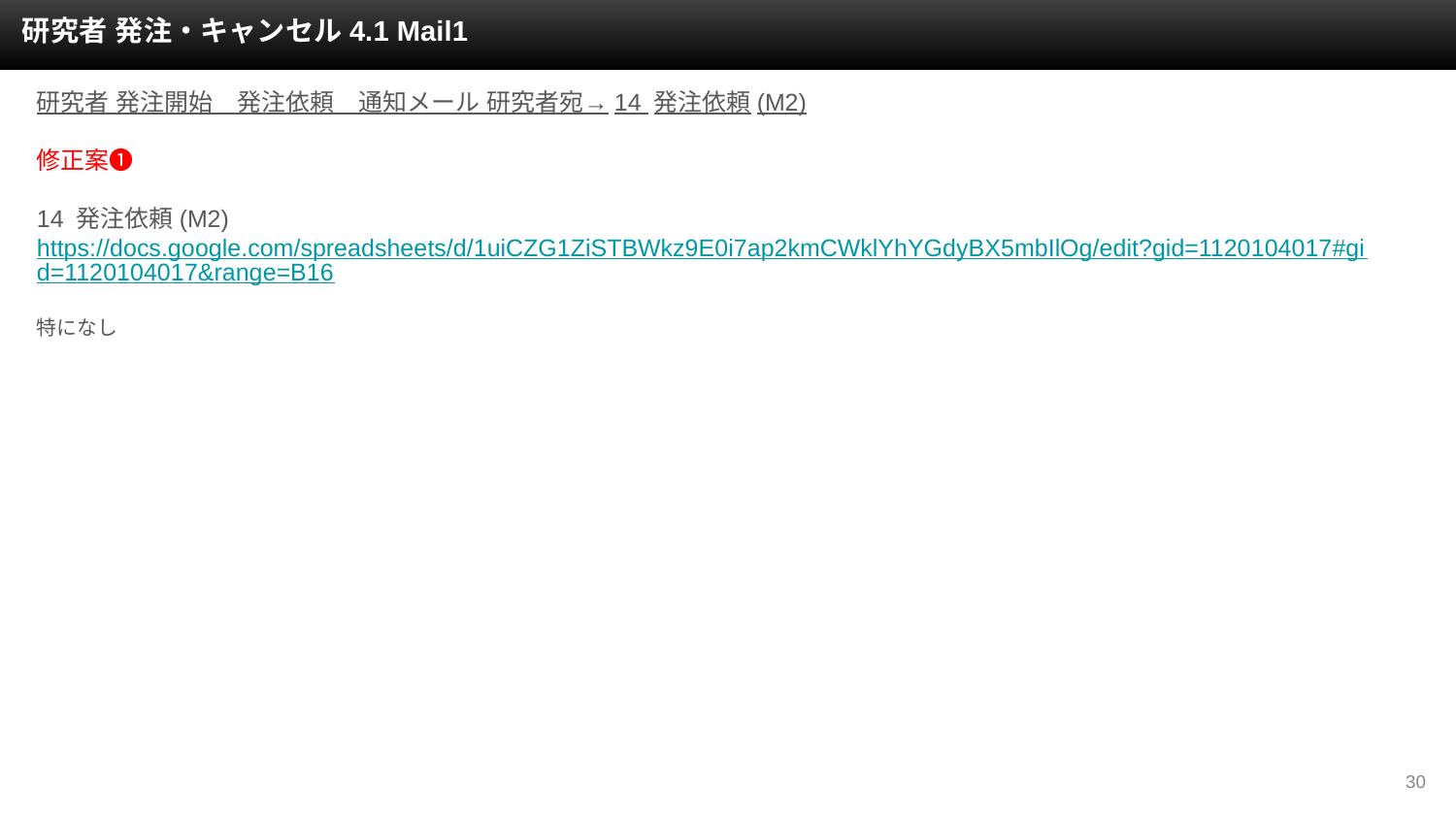

研究者 発注・キャンセル4.1 Mail1

研究者 発注開始　発注依頼　通知メール 研究者宛→14 発注依頼(M2)

修正案❶

14 発注依頼(M2)
https://docs.google.com/spreadsheets/d/1uiCZG1ZiSTBWkz9E0i7ap2kmCWklYhYGdyBX5mbIlOg/edit?gid=1120104017#gid=1120104017&range=B16

特になし
30